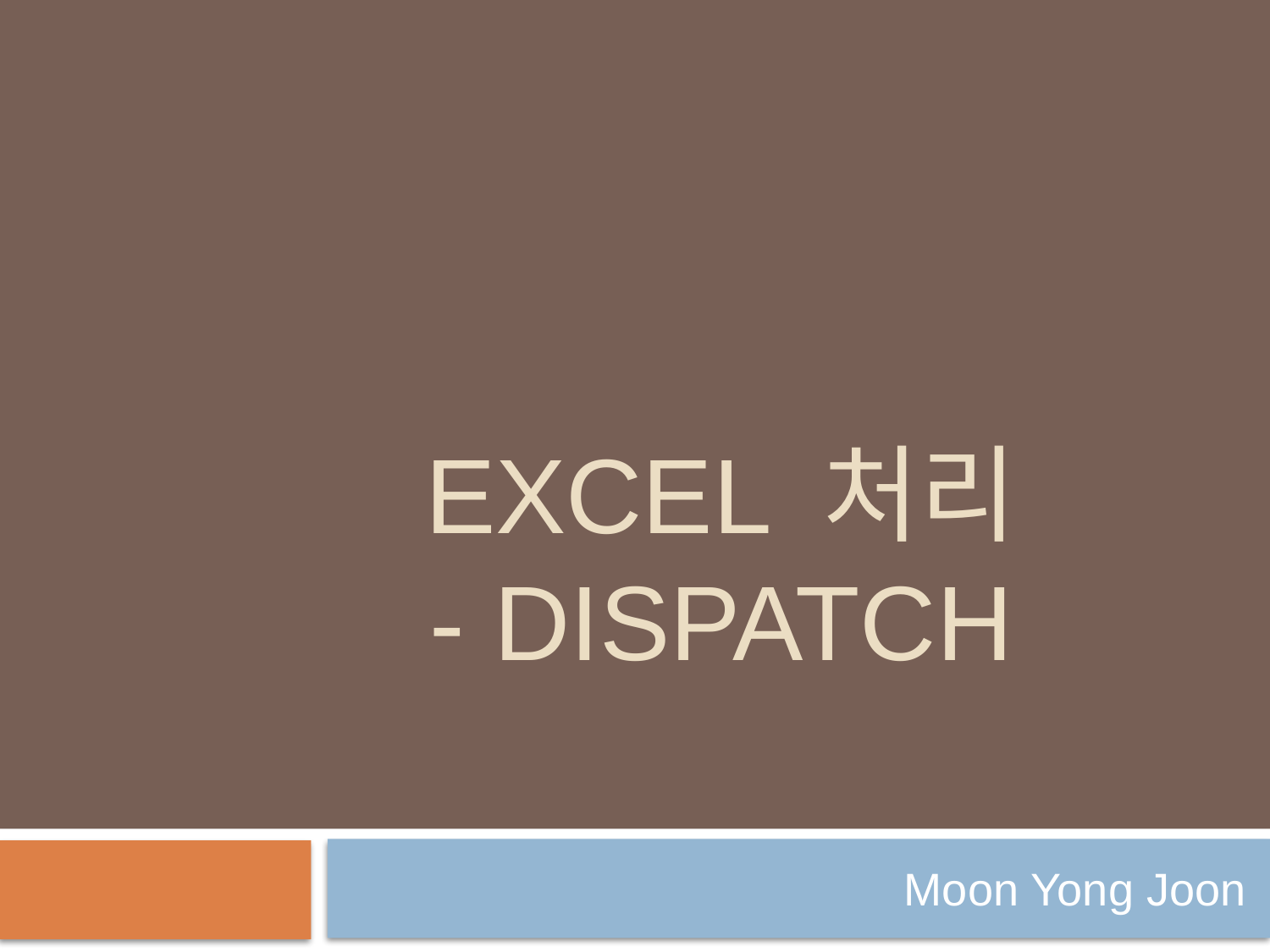

# Excel 처리 - Dispatch
Moon Yong Joon